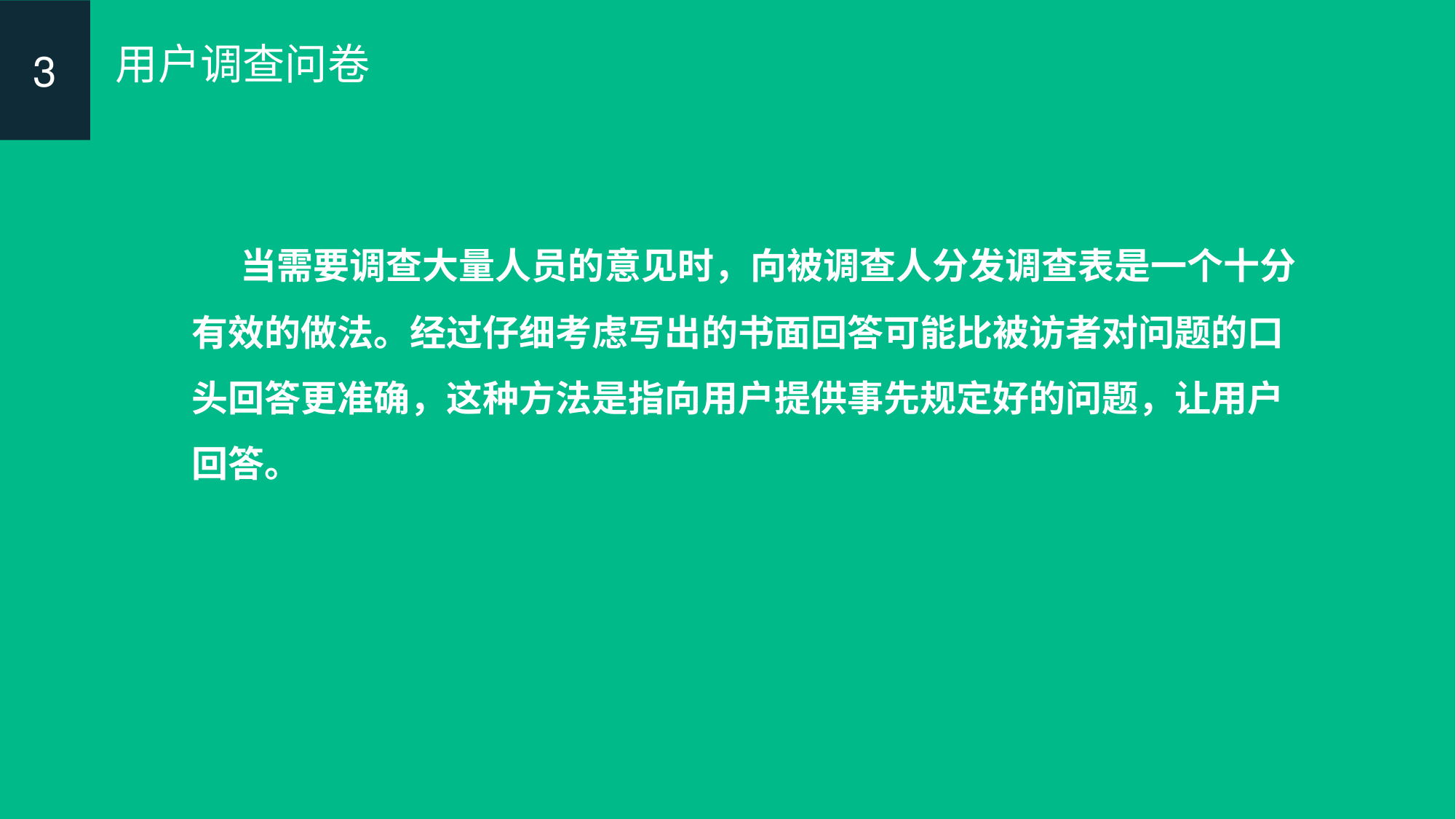

3
用户调查问卷
    当需要调查大量人员的意见时，向被调查人分发调查表是一个十分有效的做法。经过仔细考虑写出的书面回答可能比被访者对问题的口头回答更准确，这种方法是指向用户提供事先规定好的问题，让用户回答。